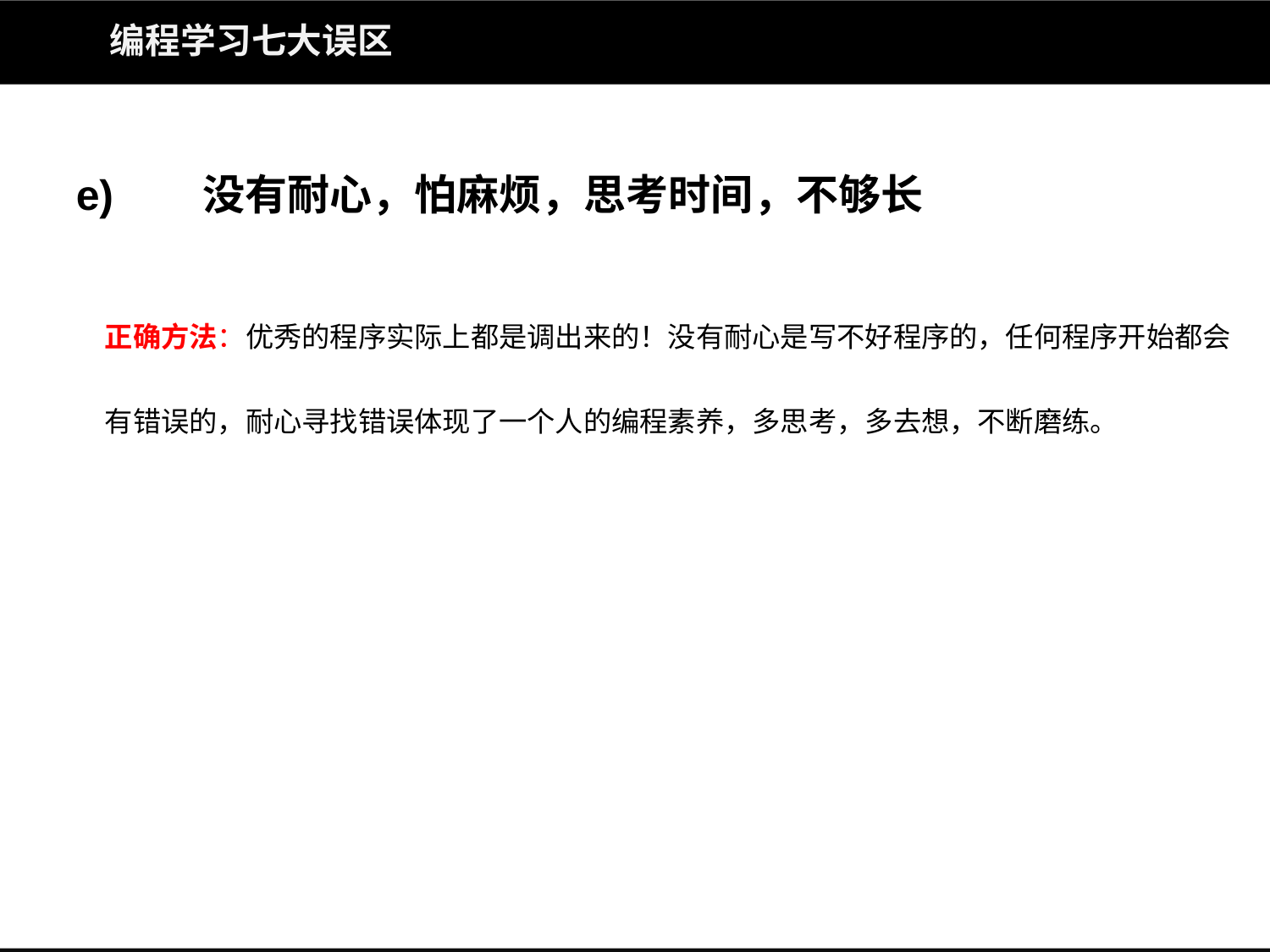

# 编程学习七大误区
e)	没有耐心，怕麻烦，思考时间，不够长
正确方法：优秀的程序实际上都是调出来的！没有耐心是写不好程序的，任何程序开始都会有错误的，耐心寻找错误体现了一个人的编程素养，多思考，多去想，不断磨练。